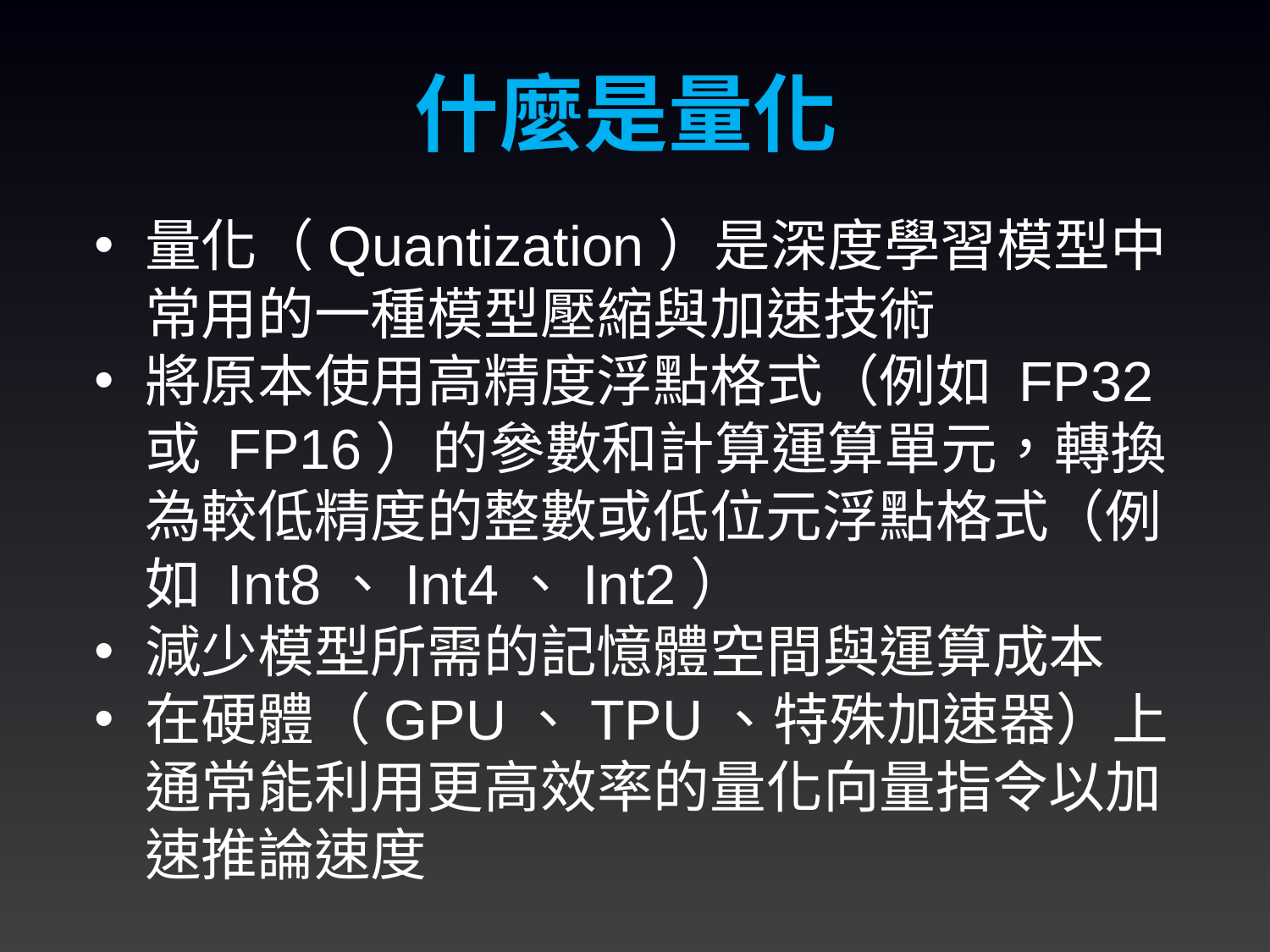

什麼是量化
量化（Quantization）是深度學習模型中常用的一種模型壓縮與加速技術
將原本使用高精度浮點格式（例如 FP32 或 FP16）的參數和計算運算單元，轉換為較低精度的整數或低位元浮點格式（例如 Int8、Int4、Int2）
減少模型所需的記憶體空間與運算成本
在硬體（GPU、TPU、特殊加速器）上通常能利用更高效率的量化向量指令以加速推論速度